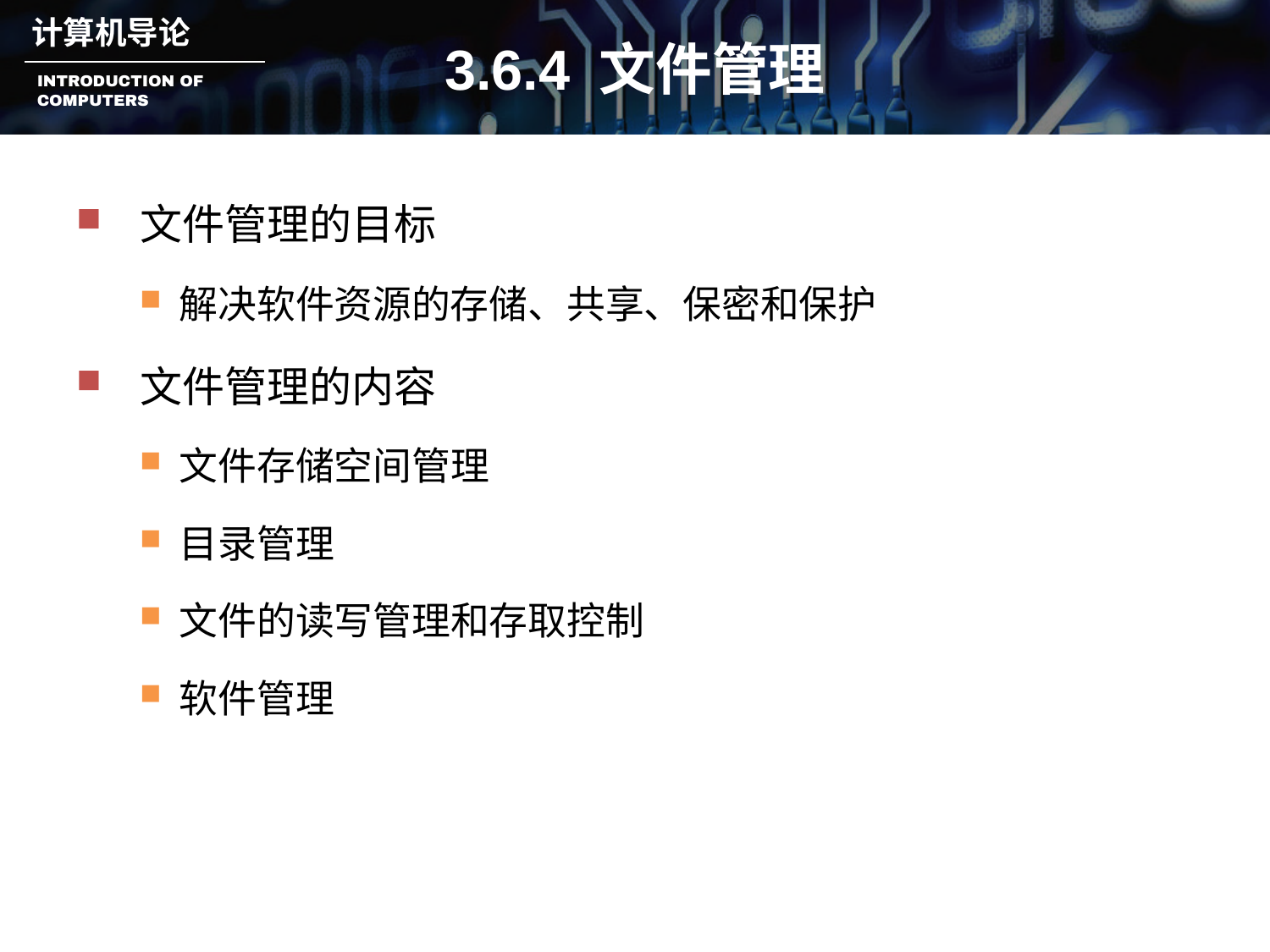

# 3.6.4 文件管理
文件管理的目标
解决软件资源的存储、共享、保密和保护
文件管理的内容
文件存储空间管理
目录管理
文件的读写管理和存取控制
软件管理